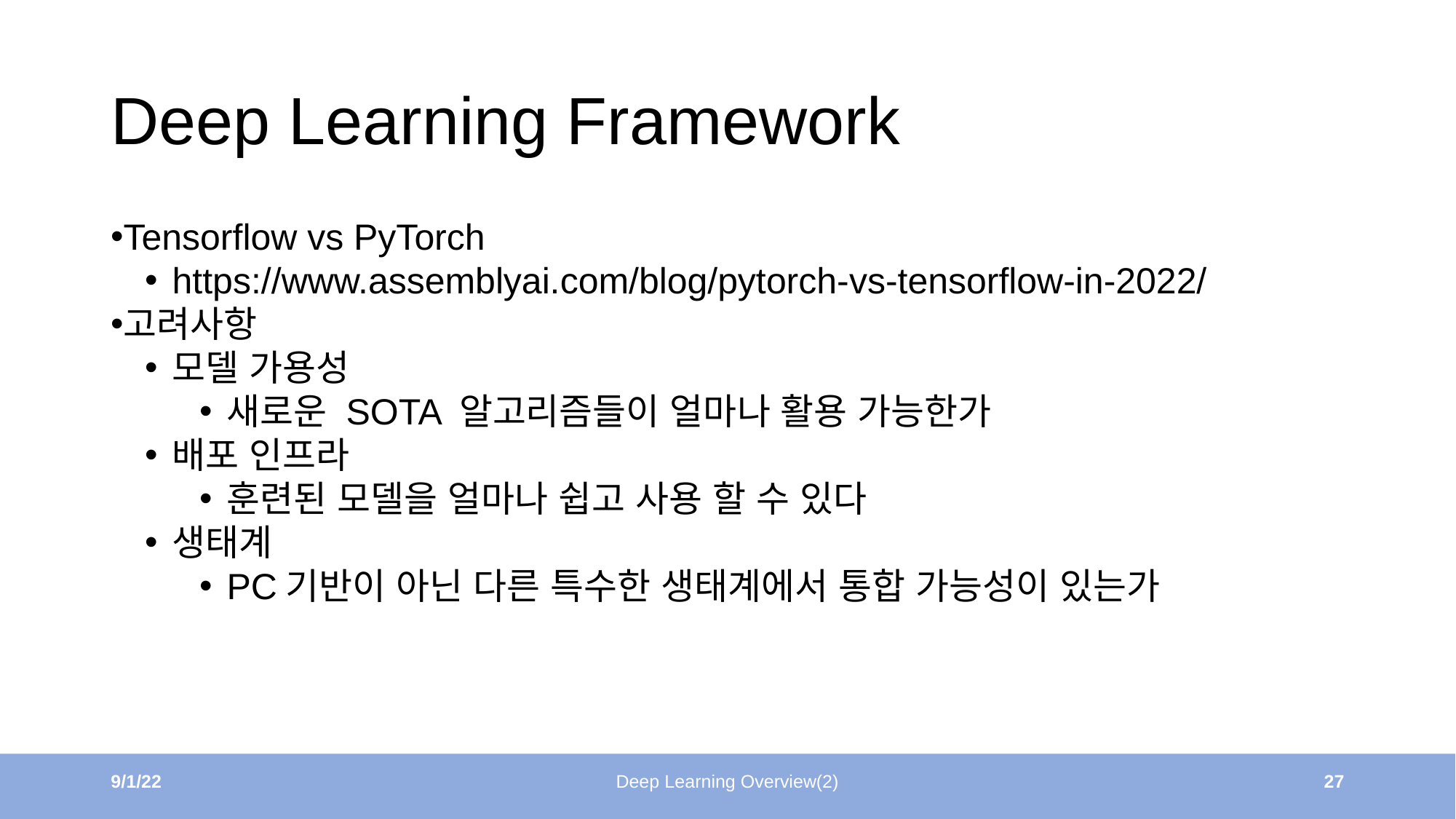

# Deep Learning Framework
Tensorflow vs PyTorch
https://www.assemblyai.com/blog/pytorch-vs-tensorflow-in-2022/
고려사항
모델 가용성
새로운 SOTA 알고리즘들이 얼마나 활용 가능한가
배포 인프라
훈련된 모델을 얼마나 쉽고 사용 할 수 있다
생태계
PC기반이 아닌 다른 특수한 생태계에서 통합 가능성이 있는가
9/1/22
Deep Learning Overview(2)
27